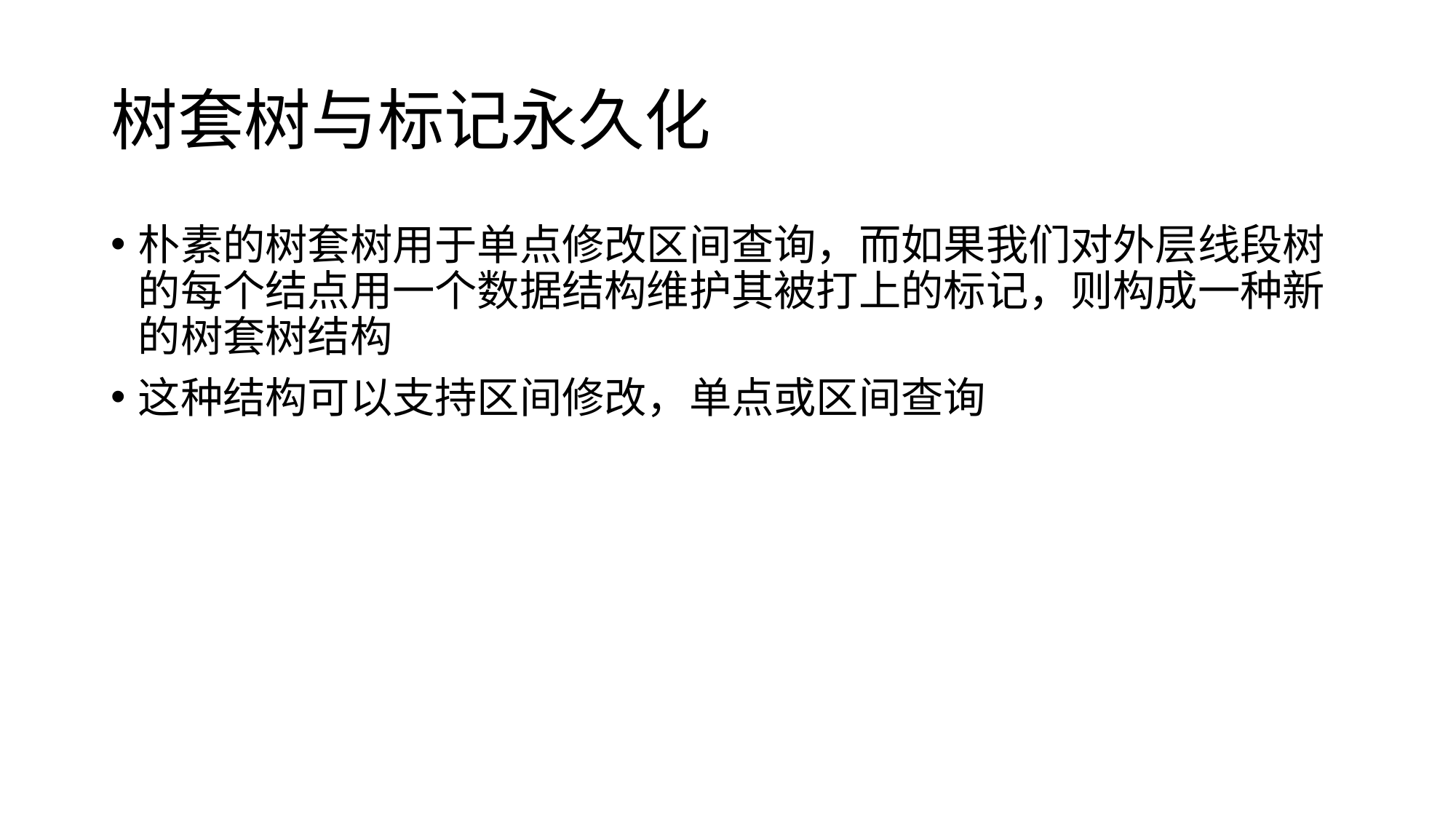

# 树套树与标记永久化
朴素的树套树用于单点修改区间查询，而如果我们对外层线段树的每个结点用一个数据结构维护其被打上的标记，则构成一种新的树套树结构
这种结构可以支持区间修改，单点或区间查询